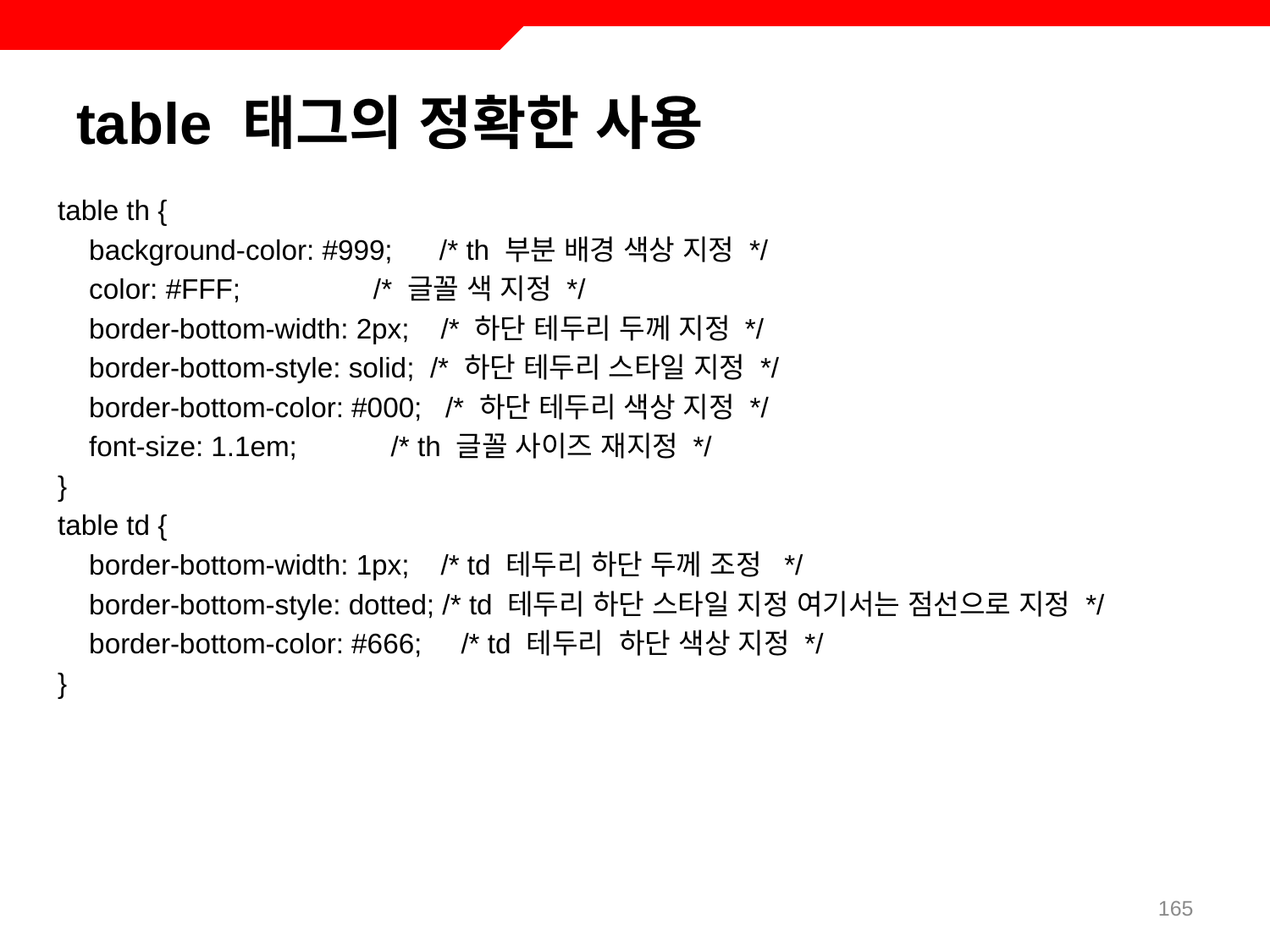

# table 태그의 정확한 사용
table th {
    background-color: #999;      /* th 부분 배경 색상 지정 */
    color: #FFF;                 /* 글꼴 색 지정 */
    border-bottom-width: 2px;    /* 하단 테두리 두께 지정 */
    border-bottom-style: solid;  /* 하단 테두리 스타일 지정 */
    border-bottom-color: #000;   /* 하단 테두리 색상 지정 */
    font-size: 1.1em;            /* th 글꼴 사이즈 재지정 */
}
table td {
    border-bottom-width: 1px;    /* td 테두리 하단 두께 조정  */
    border-bottom-style: dotted; /* td 테두리 하단 스타일 지정 여기서는 점선으로 지정 */
    border-bottom-color: #666;     /* td 테두리  하단 색상 지정 */
}

165